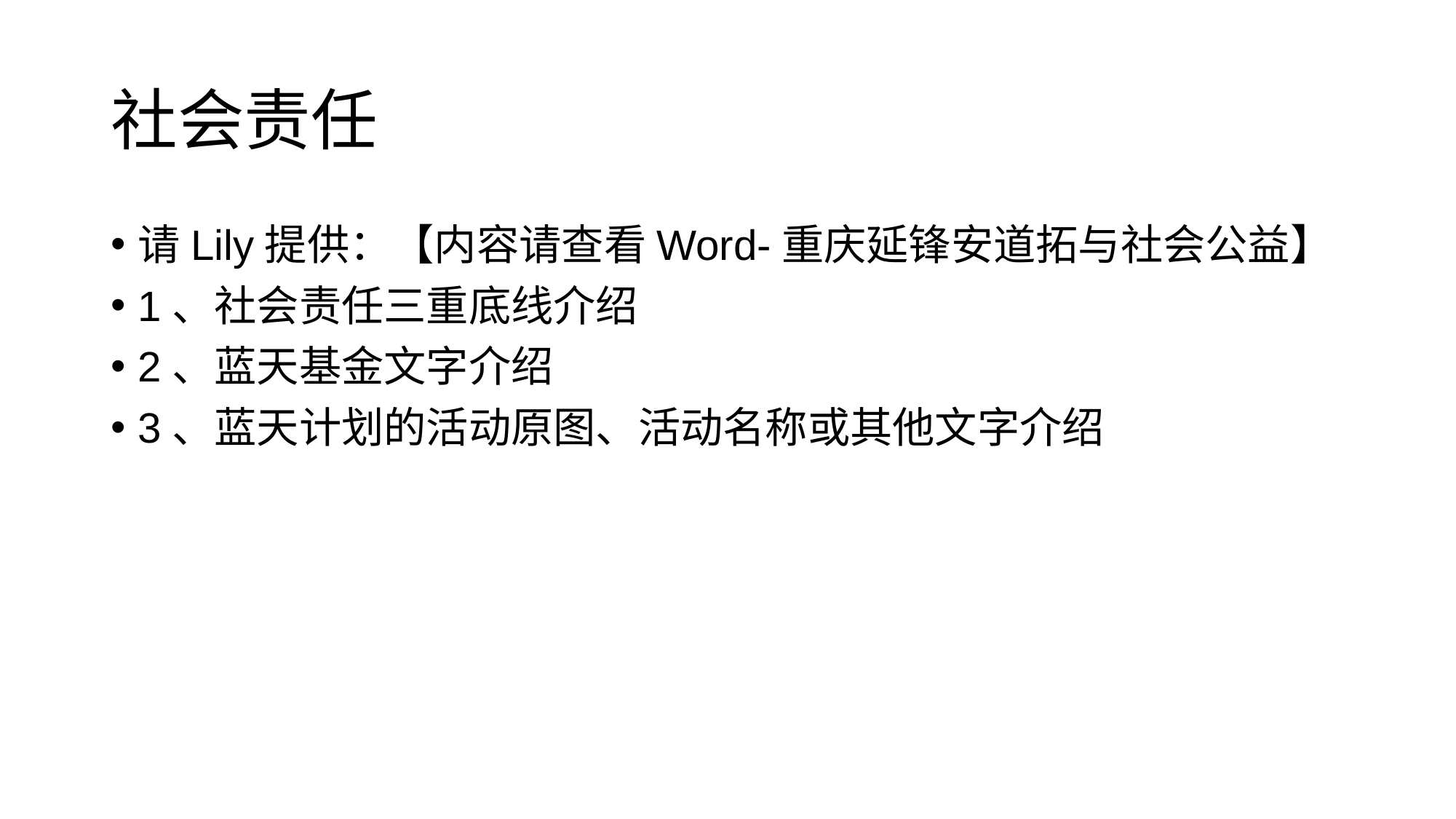

# 社会责任
请Lily提供：【内容请查看Word-重庆延锋安道拓与社会公益】
1、社会责任三重底线介绍
2、蓝天基金文字介绍
3、蓝天计划的活动原图、活动名称或其他文字介绍